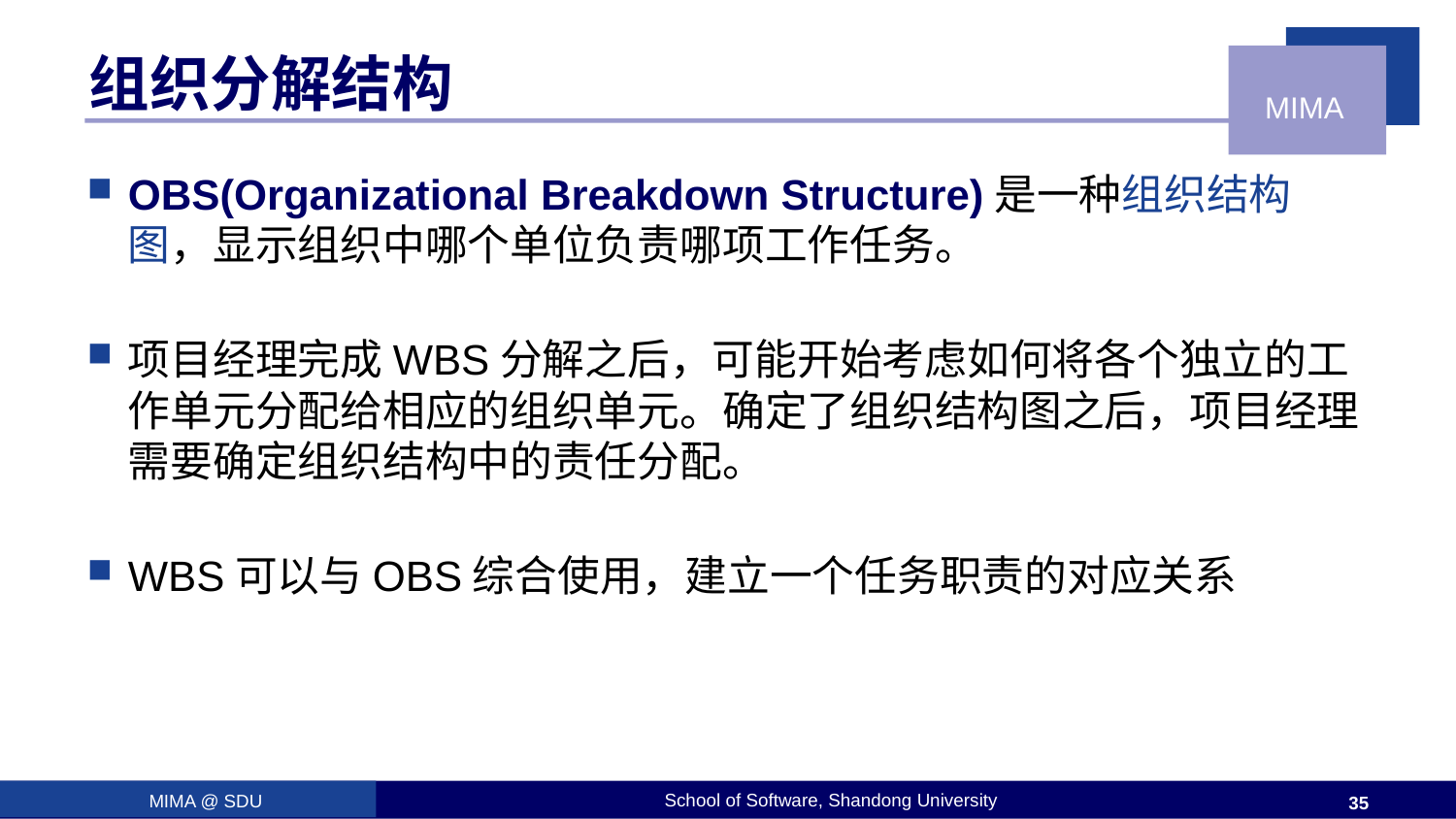

# 组织分解结构
OBS(Organizational Breakdown Structure)是一种组织结构图，显示组织中哪个单位负责哪项工作任务。

项目经理完成WBS分解之后，可能开始考虑如何将各个独立的工作单元分配给相应的组织单元。确定了组织结构图之后，项目经理需要确定组织结构中的责任分配。

WBS可以与OBS综合使用，建立一个任务职责的对应关系